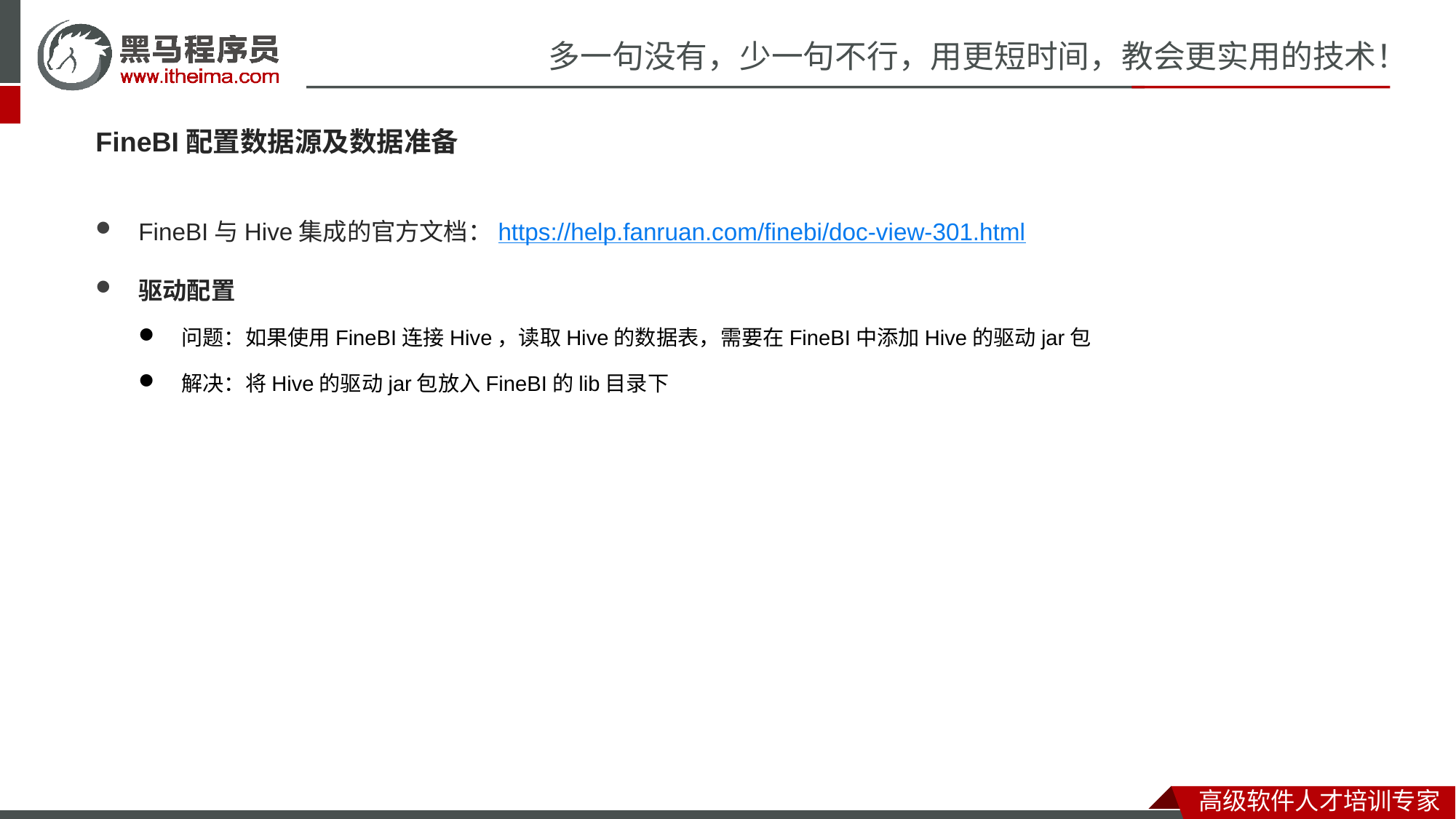

FineBI配置数据源及数据准备
FineBI与Hive集成的官方文档：https://help.fanruan.com/finebi/doc-view-301.html
驱动配置
问题：如果使用FineBI连接Hive，读取Hive的数据表，需要在FineBI中添加Hive的驱动jar包
解决：将Hive的驱动jar包放入FineBI的lib目录下